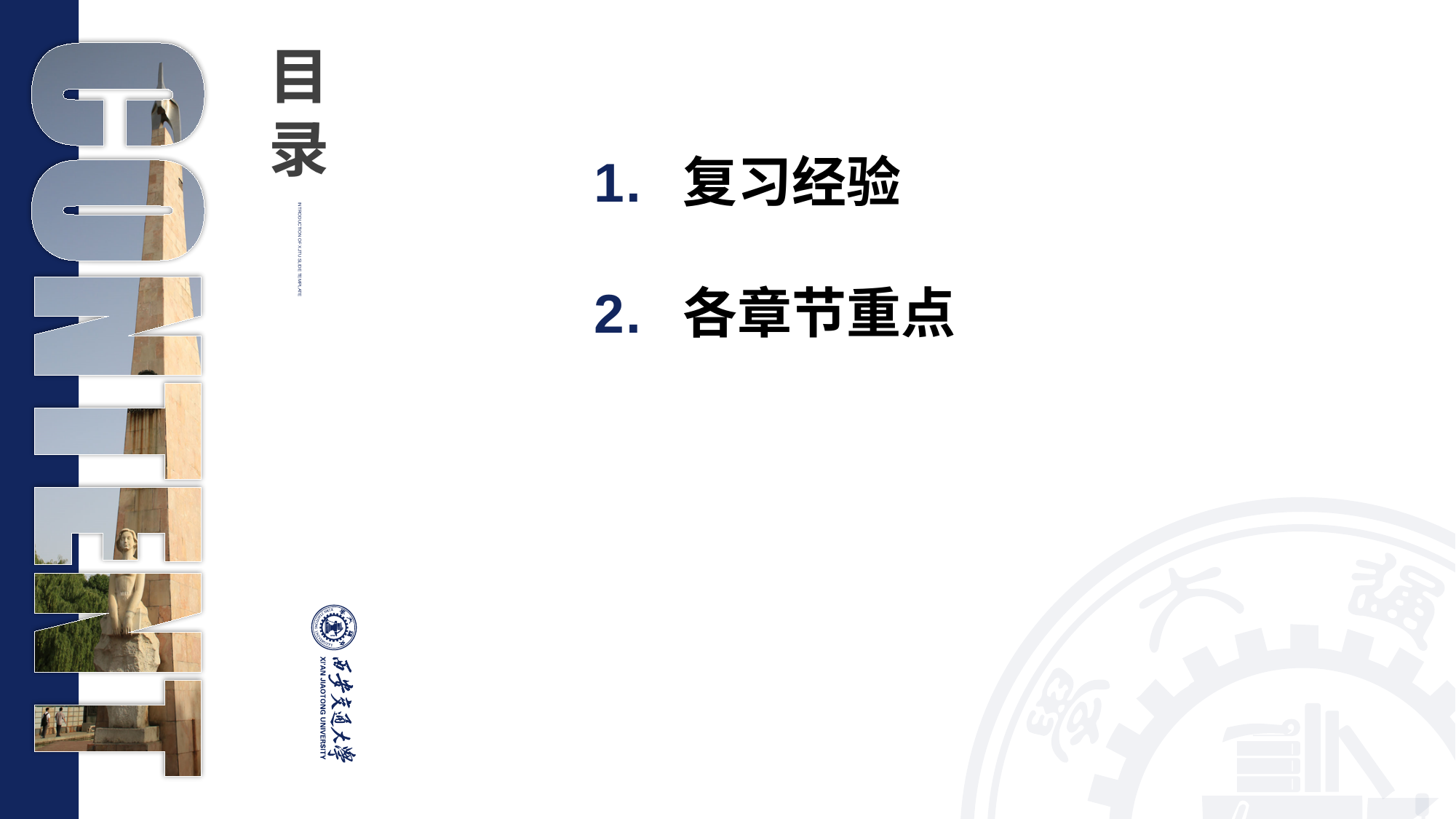

目
录
复习经验
各章节重点

INTRODUCTION OF XJTU slide template